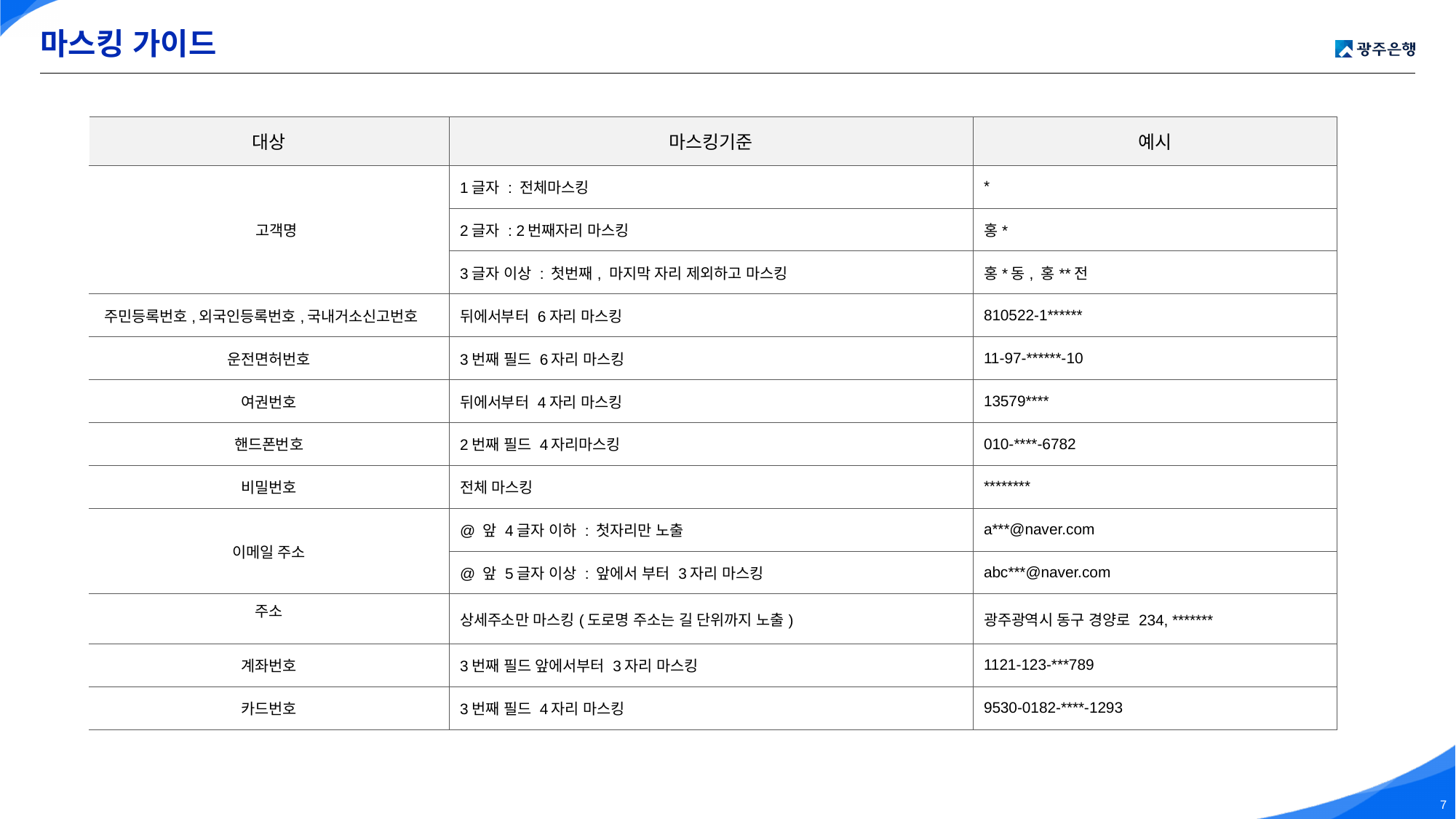

마스킹 가이드
| 대상 | 마스킹기준 | 예시 |
| --- | --- | --- |
| 고객명 | 1글자 : 전체마스킹 | \* |
|  | 2글자 : 2번째자리 마스킹 | 홍\* |
|  | 3글자 이상 : 첫번째, 마지막 자리 제외하고 마스킹 | 홍\*동, 홍\*\*전 |
| 주민등록번호,외국인등록번호,국내거소신고번호 | 뒤에서부터 6자리 마스킹 | 810522-1\*\*\*\*\*\* |
| 운전면허번호 | 3번째 필드 6자리 마스킹 | 11-97-\*\*\*\*\*\*-10 |
| 여권번호 | 뒤에서부터 4자리 마스킹 | 13579\*\*\*\* |
| 핸드폰번호 | 2번째 필드 4자리마스킹 | 010-\*\*\*\*-6782 |
| 비밀번호 | 전체 마스킹 | \*\*\*\*\*\*\*\* |
| 이메일 주소 | @ 앞 4글자 이하 : 첫자리만 노출 | a\*\*\*@naver.com |
|  | @ 앞 5글자 이상 : 앞에서 부터 3자리 마스킹 | abc\*\*\*@naver.com |
| 주소 | 상세주소만 마스킹(도로명 주소는 길 단위까지 노출) | 광주광역시 동구 경양로 234, \*\*\*\*\*\*\* |
| 계좌번호 | 3번째 필드 앞에서부터 3자리 마스킹 | 1121-123-\*\*\*789 |
| 카드번호 | 3번째 필드 4자리 마스킹 | 9530-0182-\*\*\*\*-1293 |